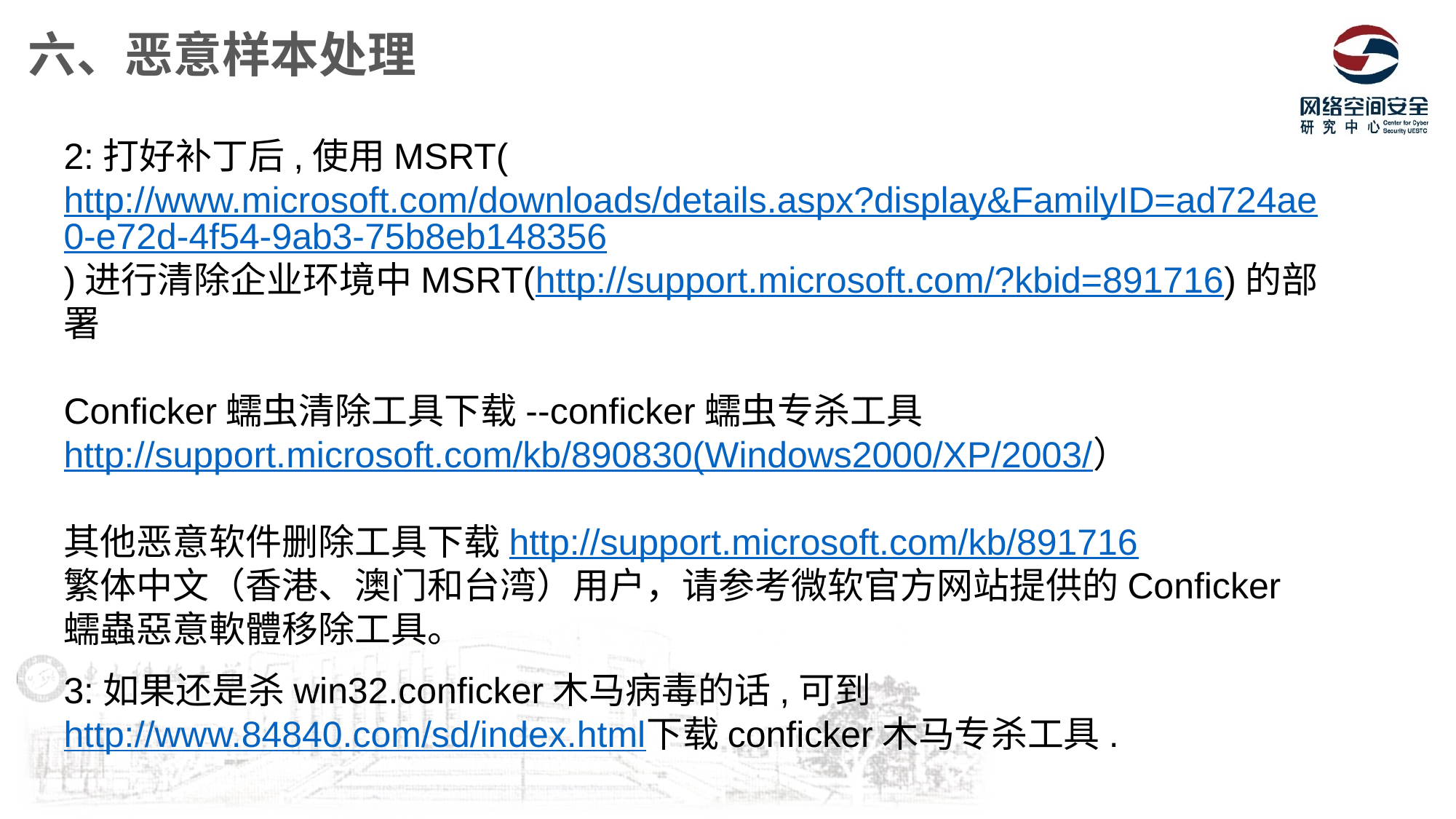

六、恶意样本处理
2:打好补丁后,使用MSRT(http://www.microsoft.com/downloads/details.aspx?display&FamilyID=ad724ae0-e72d-4f54-9ab3-75b8eb148356)进行清除企业环境中MSRT(http://support.microsoft.com/?kbid=891716)的部署

Conficker蠕虫清除工具下载--conficker蠕虫专杀工具
http://support.microsoft.com/kb/890830(Windows2000/XP/2003/）

其他恶意软件删除工具下载http://support.microsoft.com/kb/891716
繁体中文（香港、澳门和台湾）用户，请参考微软官方网站提供的Conficker蠕蟲惡意軟體移除工具。
3:如果还是杀win32.conficker木马病毒的话,可到http://www.84840.com/sd/index.html下载conficker木马专杀工具.